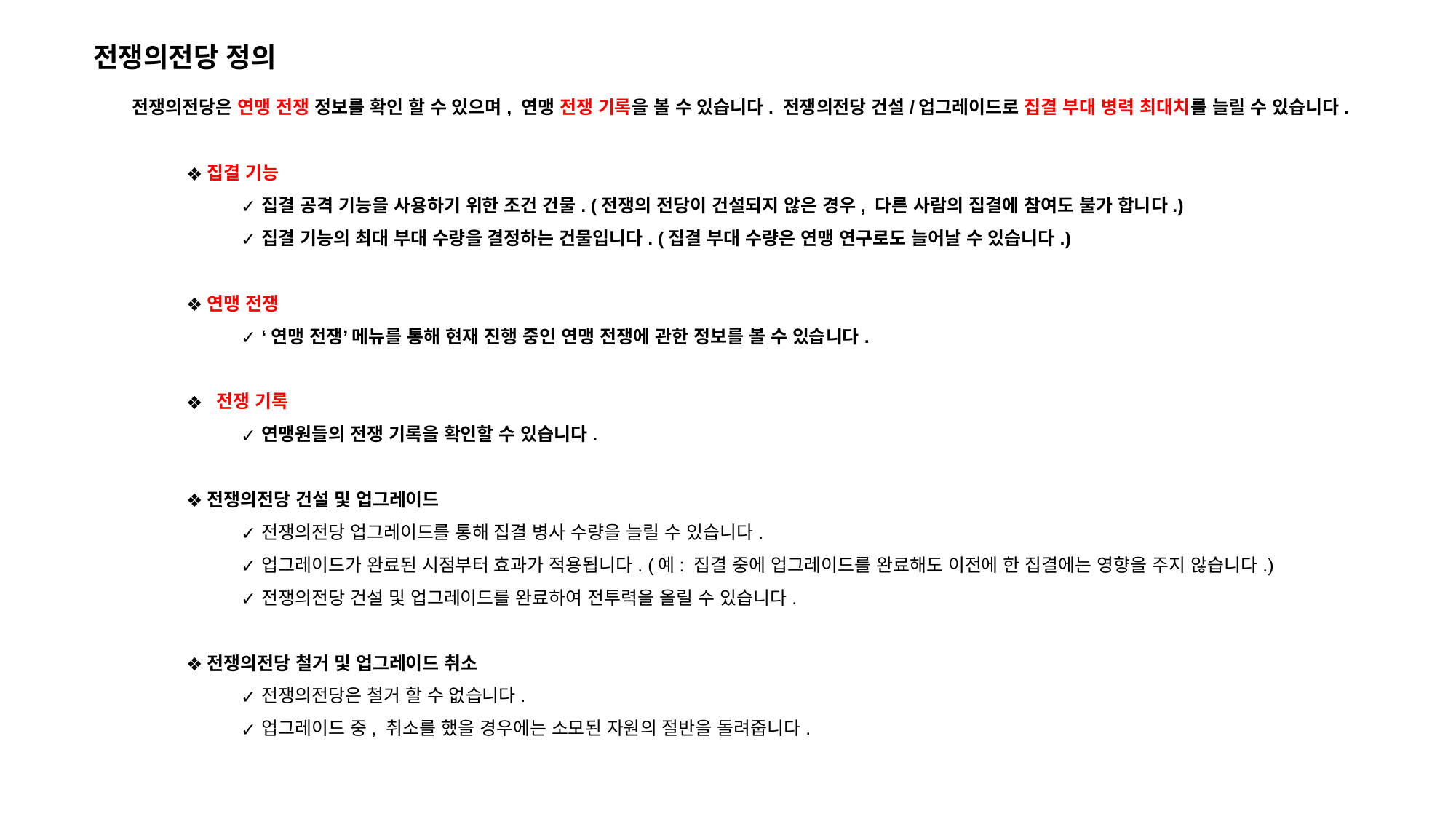

전쟁의전당 정의
전쟁의전당은 연맹 전쟁 정보를 확인 할 수 있으며, 연맹 전쟁 기록을 볼 수 있습니다. 전쟁의전당 건설/업그레이드로 집결 부대 병력 최대치를 늘릴 수 있습니다.

집결 기능
집결 공격 기능을 사용하기 위한 조건 건물. (전쟁의 전당이 건설되지 않은 경우, 다른 사람의 집결에 참여도 불가 합니다.)
집결 기능의 최대 부대 수량을 결정하는 건물입니다. (집결 부대 수량은 연맹 연구로도 늘어날 수 있습니다.)

연맹 전쟁
‘연맹 전쟁’ 메뉴를 통해 현재 진행 중인 연맹 전쟁에 관한 정보를 볼 수 있습니다.

 전쟁 기록
연맹원들의 전쟁 기록을 확인할 수 있습니다.

전쟁의전당 건설 및 업그레이드
전쟁의전당 업그레이드를 통해 집결 병사 수량을 늘릴 수 있습니다.
업그레이드가 완료된 시점부터 효과가 적용됩니다. (예: 집결 중에 업그레이드를 완료해도 이전에 한 집결에는 영향을 주지 않습니다.)
전쟁의전당 건설 및 업그레이드를 완료하여 전투력을 올릴 수 있습니다.

전쟁의전당 철거 및 업그레이드 취소
전쟁의전당은 철거 할 수 없습니다.
업그레이드 중, 취소를 했을 경우에는 소모된 자원의 절반을 돌려줍니다.